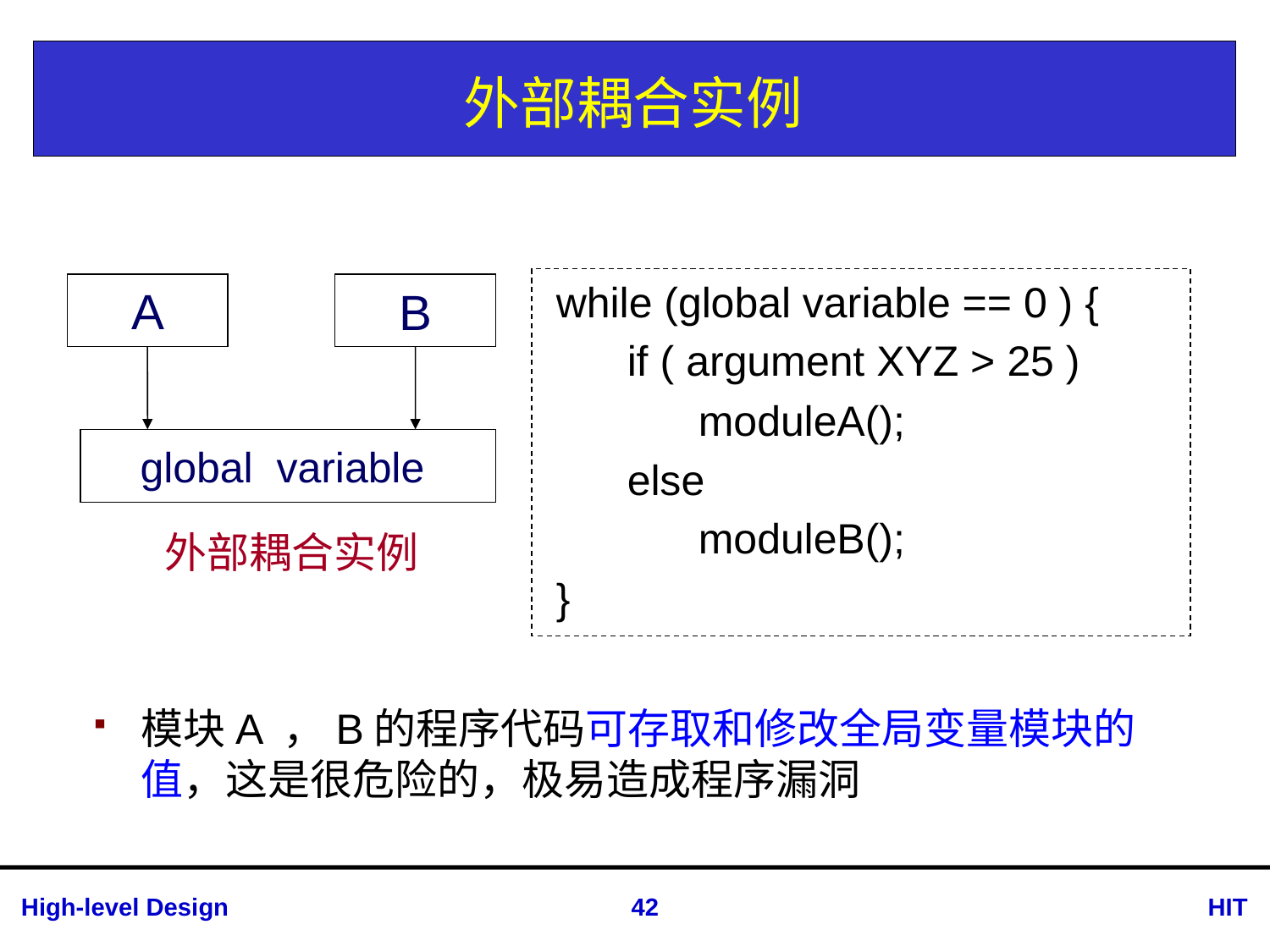

# 外部耦合实例
 while (global variable == 0 ) {
       if ( argument XYZ > 25 )
             moduleA();
       else
             moduleB();
 }
A
B

global  variable
外部耦合实例
模块A ，B的程序代码可存取和修改全局变量模块的值，这是很危险的，极易造成程序漏洞